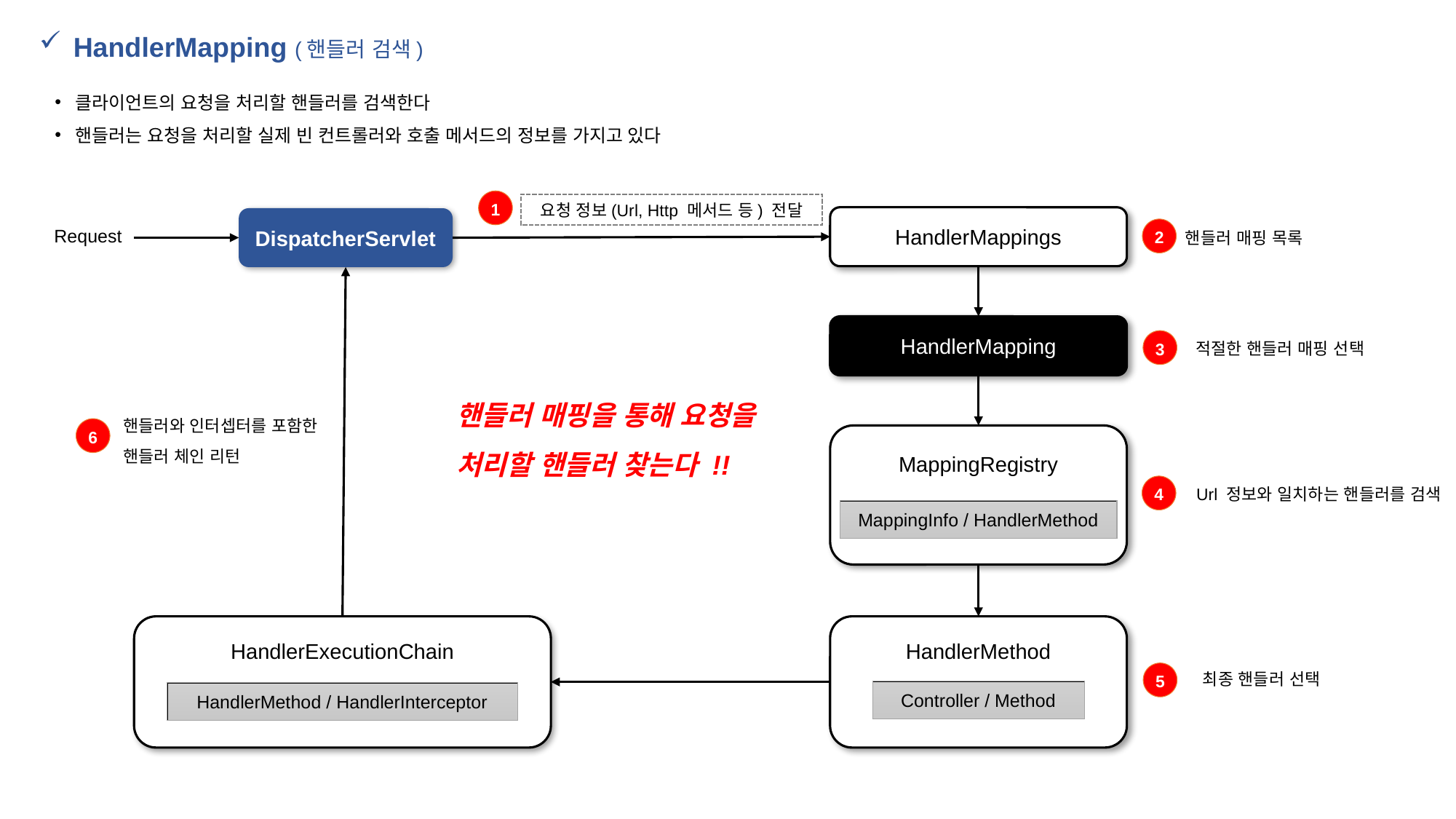

HandlerMapping (핸들러 검색)
클라이언트의 요청을 처리할 핸들러를 검색한다
핸들러는 요청을 처리할 실제 빈 컨트롤러와 호출 메서드의 정보를 가지고 있다

1
요청 정보(Url, Http 메서드 등) 전달
HandlerMappings
DispatcherServlet
Request

2
핸들러 매핑 목록
HandlerMapping

3
적절한 핸들러 매핑 선택
핸들러 매핑을 통해 요청을 처리할 핸들러 찾는다 !!
핸들러와 인터셉터를 포함한 핸들러 체인 리턴

6
MappingRegistry

4
Url 정보와 일치하는 핸들러를 검색
MappingInfo / HandlerMethod
HandlerExecutionChain

HandlerMethod

5
최종 핸들러 선택
Controller / Method
HandlerMethod / HandlerInterceptor